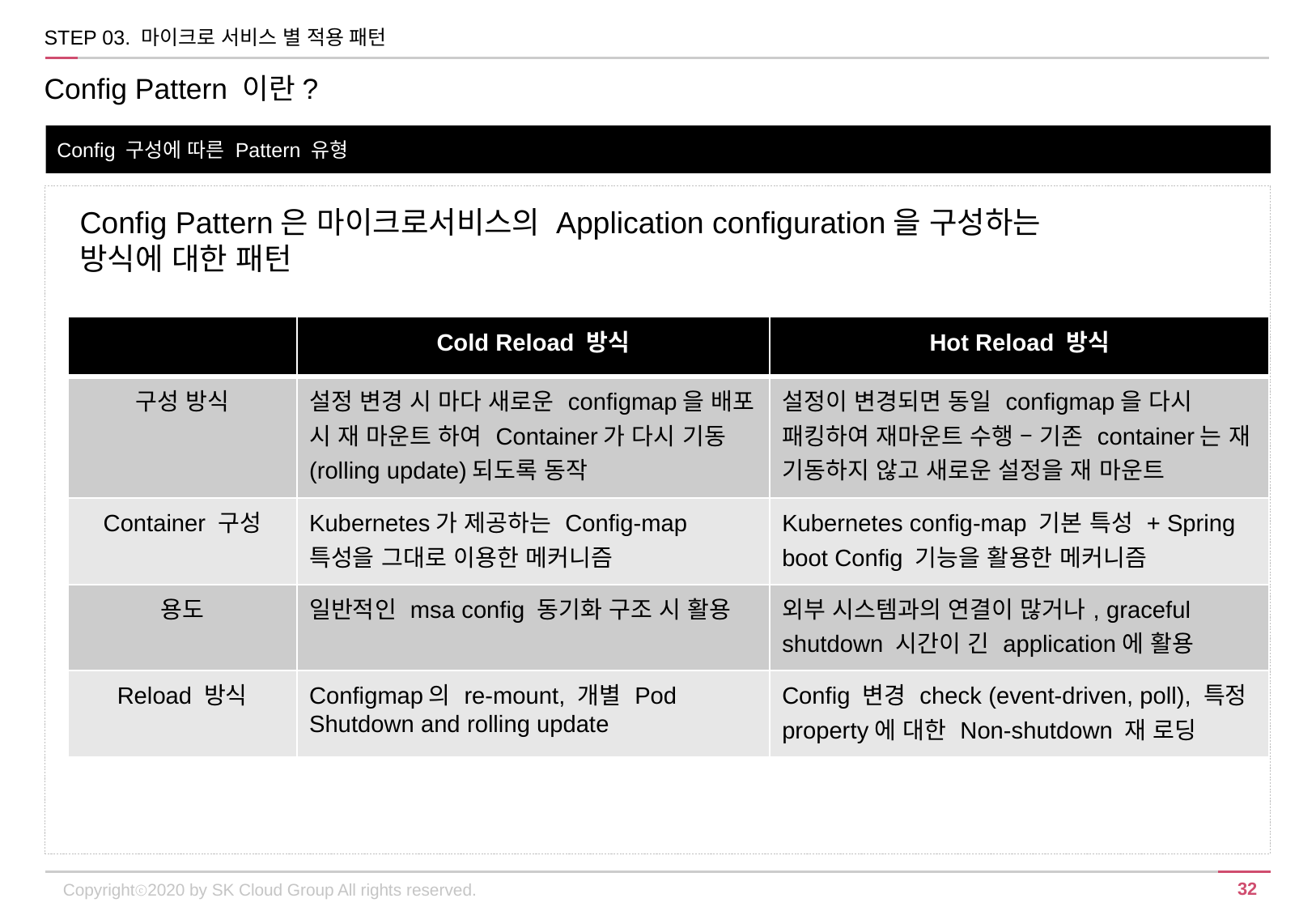

STEP 03. 마이크로 서비스 별 적용 패턴
Config Pattern 이란?
Config 구성에 따른 Pattern 유형
Config Pattern은 마이크로서비스의 Application configuration을 구성하는
방식에 대한 패턴
|  | Cold Reload 방식 | Hot Reload 방식 |
| --- | --- | --- |
| 구성 방식 | 설정 변경 시 마다 새로운 configmap을 배포 시 재 마운트 하여 Container가 다시 기동 (rolling update)되도록 동작 | 설정이 변경되면 동일 configmap을 다시 패킹하여 재마운트 수행 – 기존 container는 재 기동하지 않고 새로운 설정을 재 마운트 |
| Container 구성 | Kubernetes가 제공하는 Config-map 특성을 그대로 이용한 메커니즘 | Kubernetes config-map 기본 특성 + Spring boot Config 기능을 활용한 메커니즘 |
| 용도 | 일반적인 msa config 동기화 구조 시 활용 | 외부 시스템과의 연결이 많거나, graceful shutdown 시간이 긴 application에 활용 |
| Reload 방식 | Configmap의 re-mount, 개별 Pod Shutdown and rolling update | Config 변경 check (event-driven, poll), 특정 property에 대한 Non-shutdown 재 로딩 |
Copyrightⓒ2020 by SK Cloud Group All rights reserved.